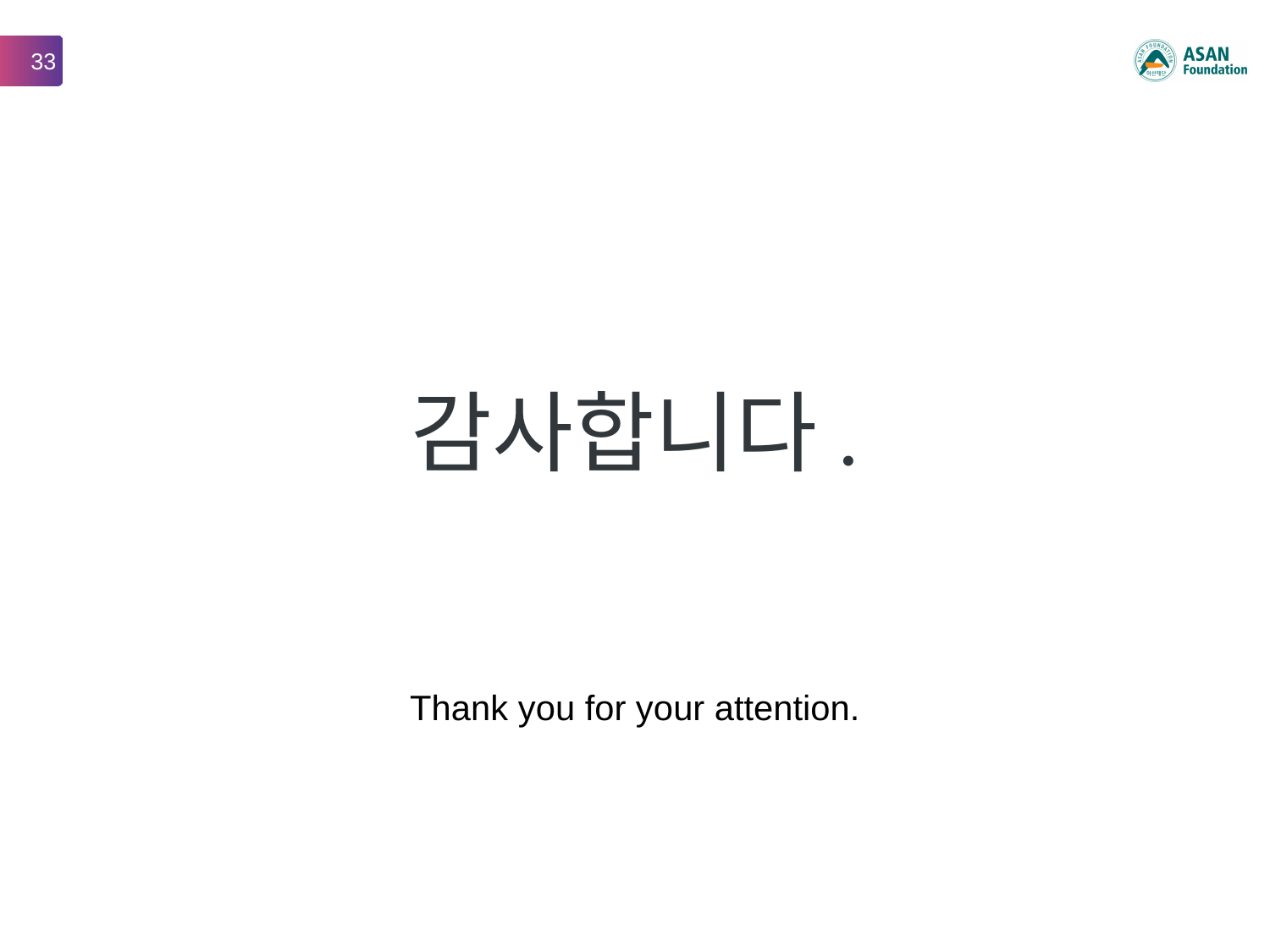

33
# 감사합니다.
Thank you for your attention.